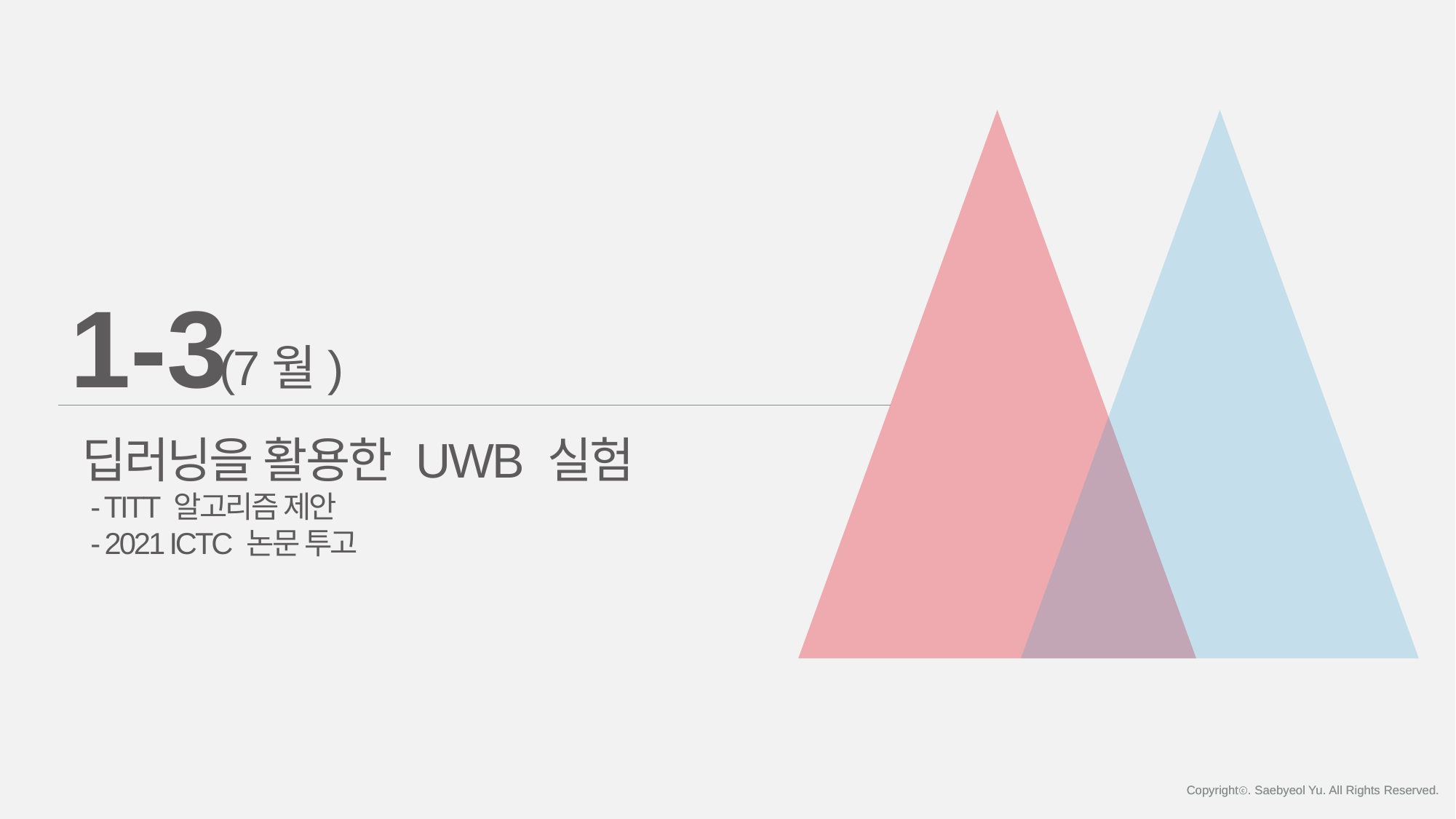

1-3
(7월)
딥러닝을 활용한 UWB 실험
 - TITT 알고리즘 제안
 - 2021 ICTC 논문 투고

Copyrightⓒ. Saebyeol Yu. All Rights Reserved.